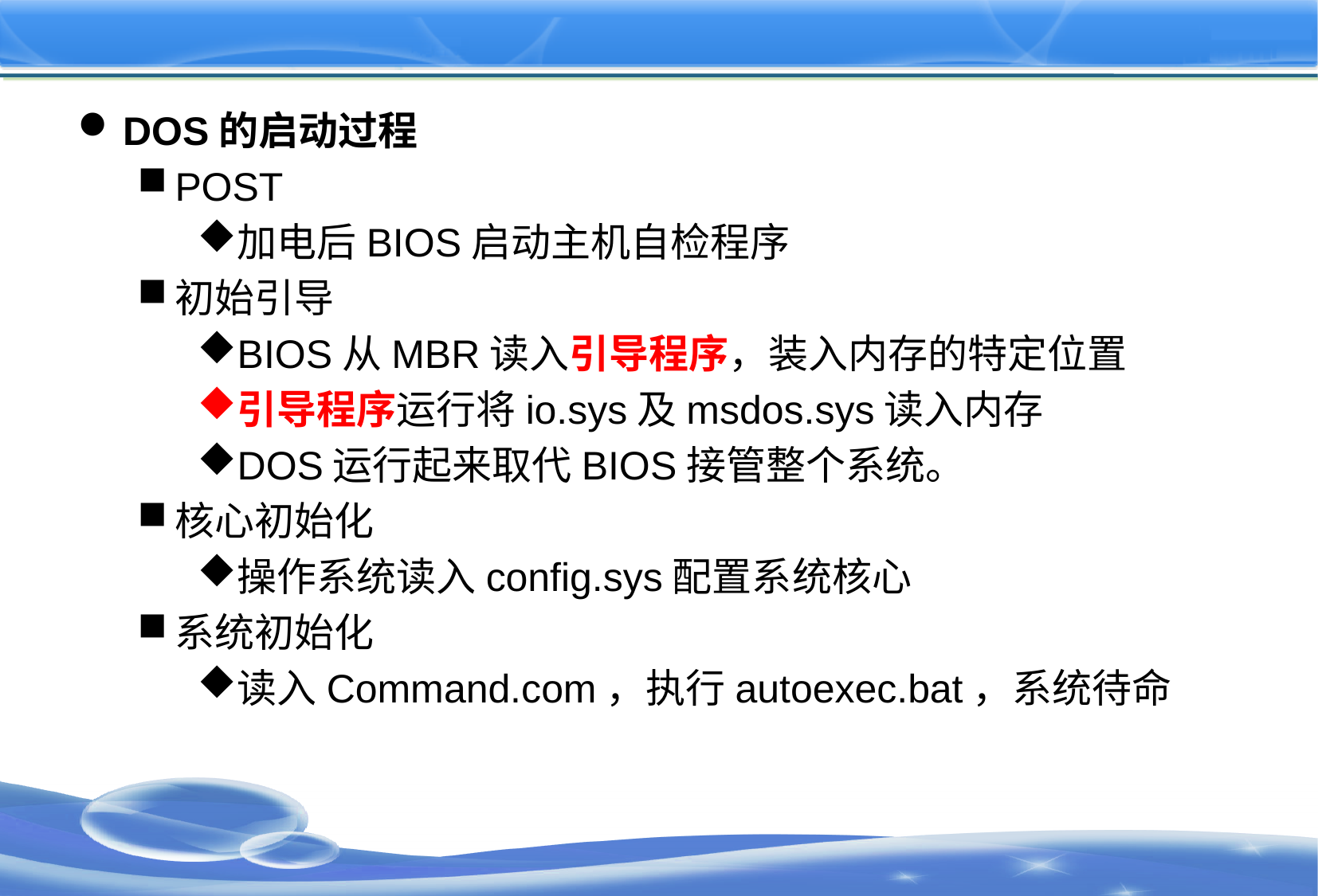

#
DOS的启动过程
POST
加电后BIOS启动主机自检程序
初始引导
BIOS从MBR读入引导程序，装入内存的特定位置
引导程序运行将io.sys及msdos.sys读入内存
DOS运行起来取代BIOS接管整个系统。
核心初始化
操作系统读入config.sys配置系统核心
系统初始化
读入Command.com，执行autoexec.bat，系统待命